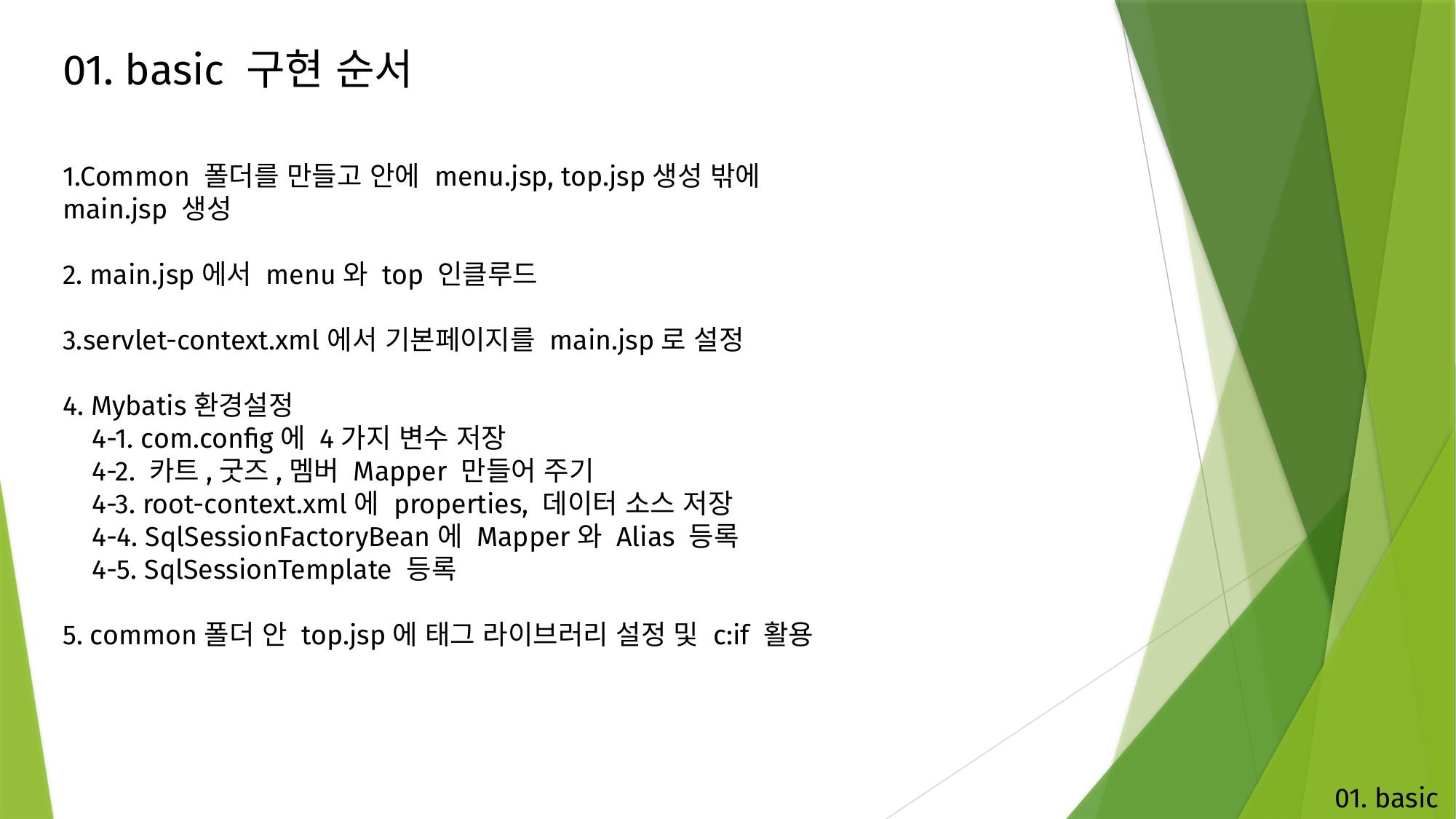

01. basic 구현 순서

1.Common 폴더를 만들고 안에 menu.jsp, top.jsp생성 밖에            main.jsp 생성

2. main.jsp에서 menu와 top 인클루드

3.servlet-context.xml에서 기본페이지를 main.jsp로 설정

4. Mybatis환경설정
    4-1. com.config에 4가지 변수 저장
    4-2. 카트,굿즈,멤버 Mapper 만들어 주기
    4-3. root-context.xml에 properties, 데이터 소스 저장
    4-4. SqlSessionFactoryBean에 Mapper와 Alias 등록
    4-5. SqlSessionTemplate 등록

5. common폴더 안 top.jsp에 태그 라이브러리 설정 및 c:if 활용
01. basic